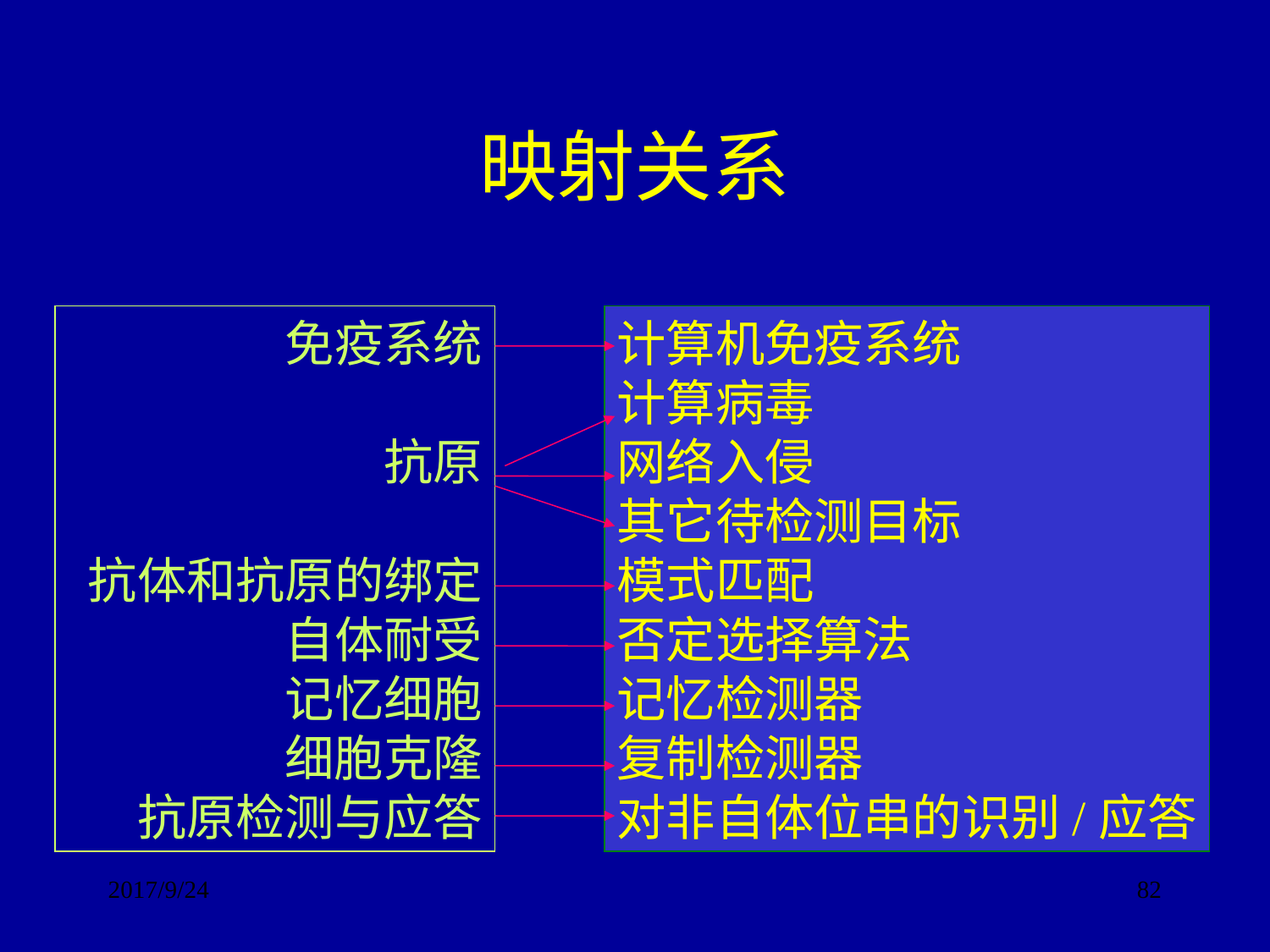

# 映射关系
免疫系统

抗原

抗体和抗原的绑定
自体耐受
记忆细胞
细胞克隆
抗原检测与应答
计算机免疫系统
计算病毒
网络入侵
其它待检测目标
模式匹配
否定选择算法
记忆检测器
复制检测器
对非自体位串的识别/应答

2017/9/24
82